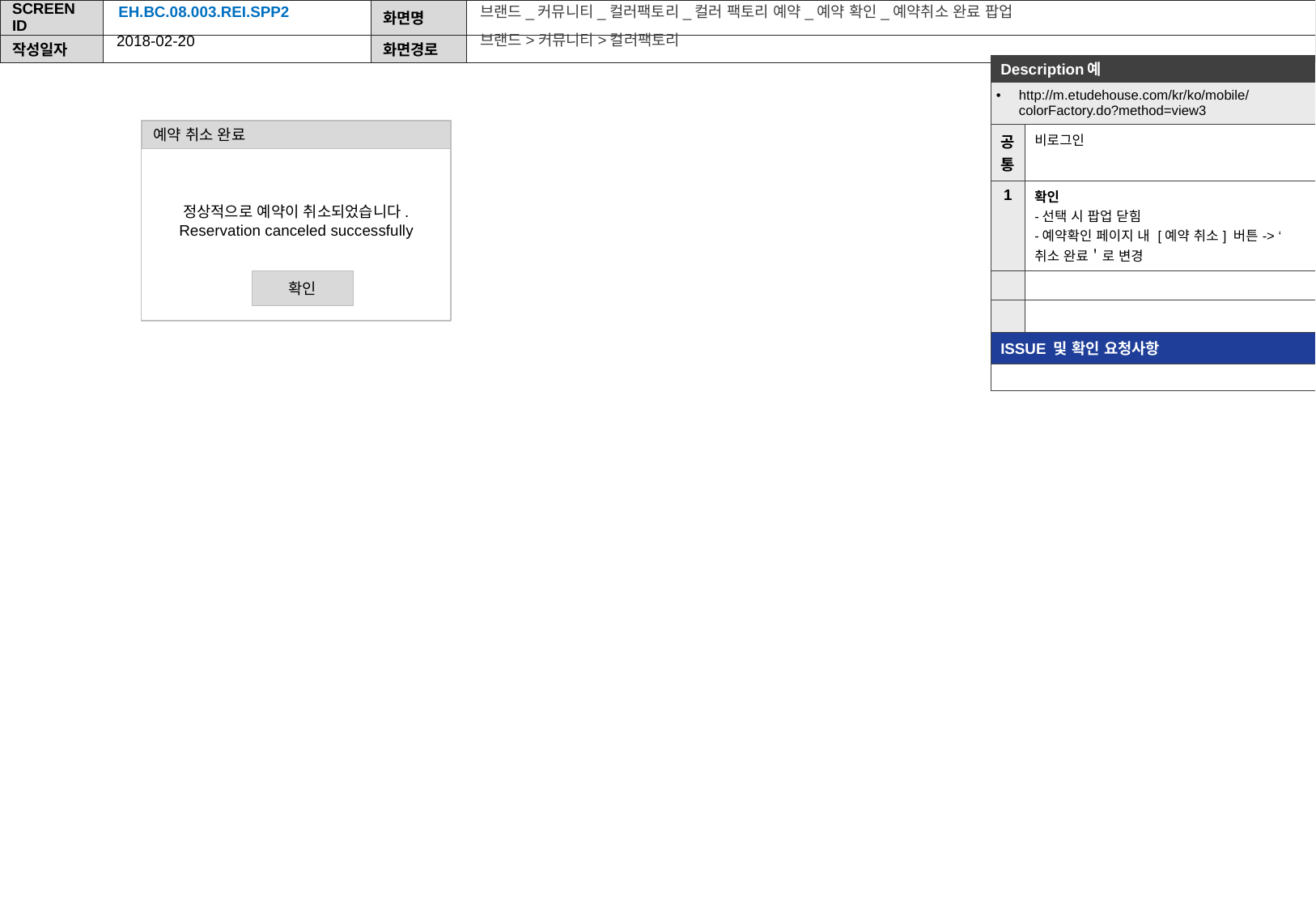

EH.BC.08.003.REI.SPP2
브랜드_커뮤니티_컬러팩토리_컬러 팩토리 예약_예약 확인_예약취소 완료 팝업
브랜드>커뮤니티>컬러팩토리
2018-02-20
| Description예 |  |
| --- | --- |
| http://m.etudehouse.com/kr/ko/mobile/colorFactory.do?method=view3 |  |
| 공통 | 비로그인 |
| 1 | 확인 -선택 시 팝업 닫힘 -예약확인 페이지 내 [예약 취소] 버튼-> ‘취소 완료＇로 변경 |
|  |  |
|  |  |
| ISSUE 및 확인 요청사항 |  |
|  |  |
정상적으로 예약이 취소되었습니다.
Reservation canceled successfully
예약 취소 완료
확인